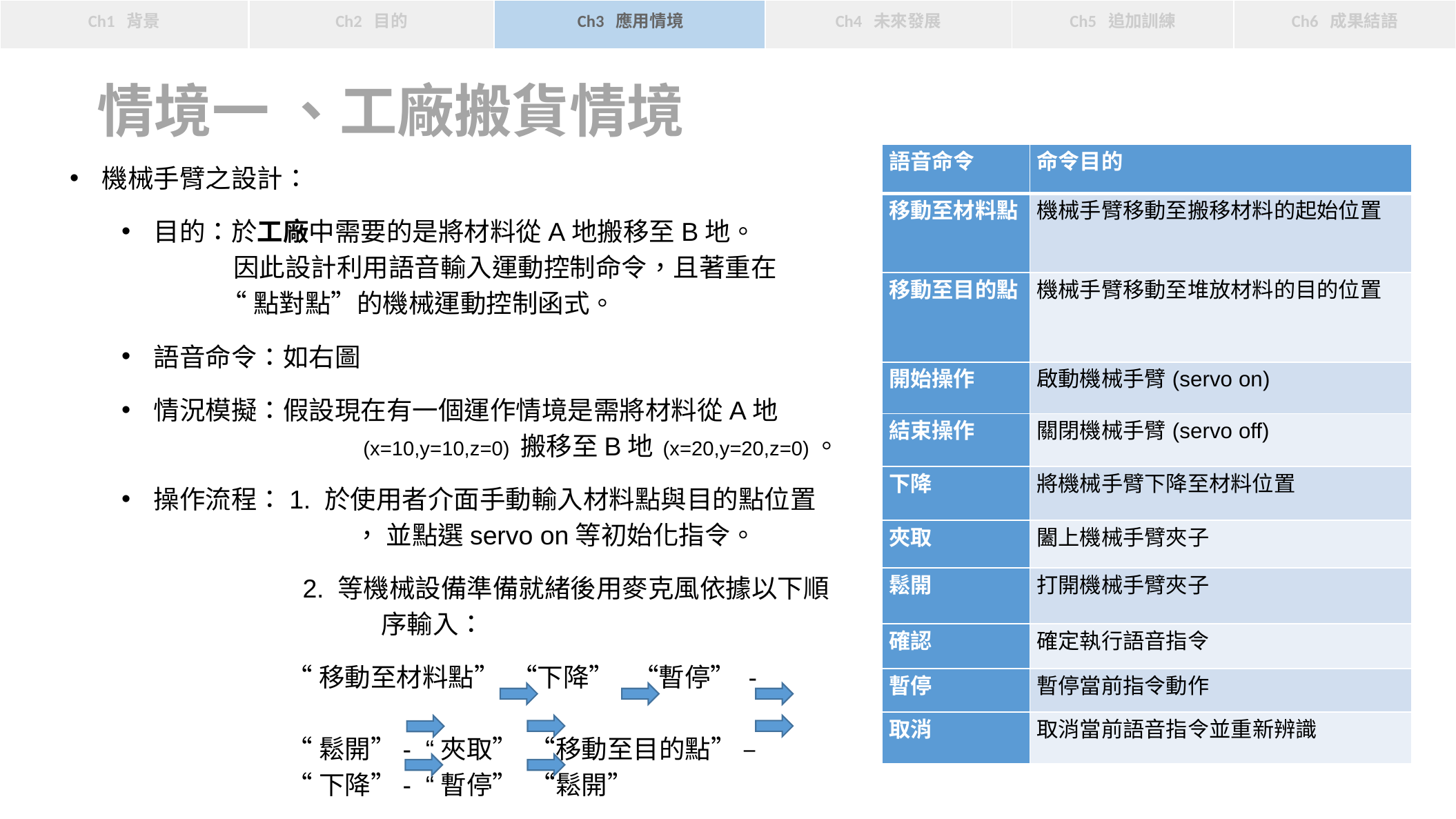

Ch6  成果結語
Ch3  應用情境

Ch4  未來發展
Ch1  背景
Ch2  目的
Ch5  追加訓練
情境一 、工廠搬貨情境
| 語音命令 | 命令目的 |
| --- | --- |
| 移動至材料點 | 機械手臂移動至搬移材料的起始位置 |
| 移動至目的點 | 機械手臂移動至堆放材料的目的位置 |
| 開始操作 | 啟動機械手臂(servo on) |
| 結束操作 | 關閉機械手臂(servo off) |
| 下降 | 將機械手臂下降至材料位置 |
| 夾取 | 闔上機械手臂夾子 |
| 鬆開 | 打開機械手臂夾子 |
| 確認 | 確定執行語音指令 |
| 暫停 | 暫停當前指令動作 |
| 取消 | 取消當前語音指令並重新辨識 |
機械手臂之設計：

目的：於工廠中需要的是將材料從A地搬移至B地。
                  因此設計利用語音輸入運動控制命令，且著重在
                 “點對點”的機械運動控制函式。

語音命令：如右圖

情況模擬：假設現在有一個運作情境是需將材料從A地	                	                 (x=10,y=10,z=0) 搬移至B地 (x=20,y=20,z=0)。

操作流程：1. 於使用者介面手動輸入材料點與目的點位置
	                     ， 並點選servo on等初始化指令。

                         2. 等機械設備準備就緒後用麥克風依據以下順
       	                      序輸入：

                                     “移動至材料點”  “下降”   “暫停” -
                                     “鬆開”-  “夾取”  “移動至目的點” –
                                     “下降”-  “暫停”  “鬆開”